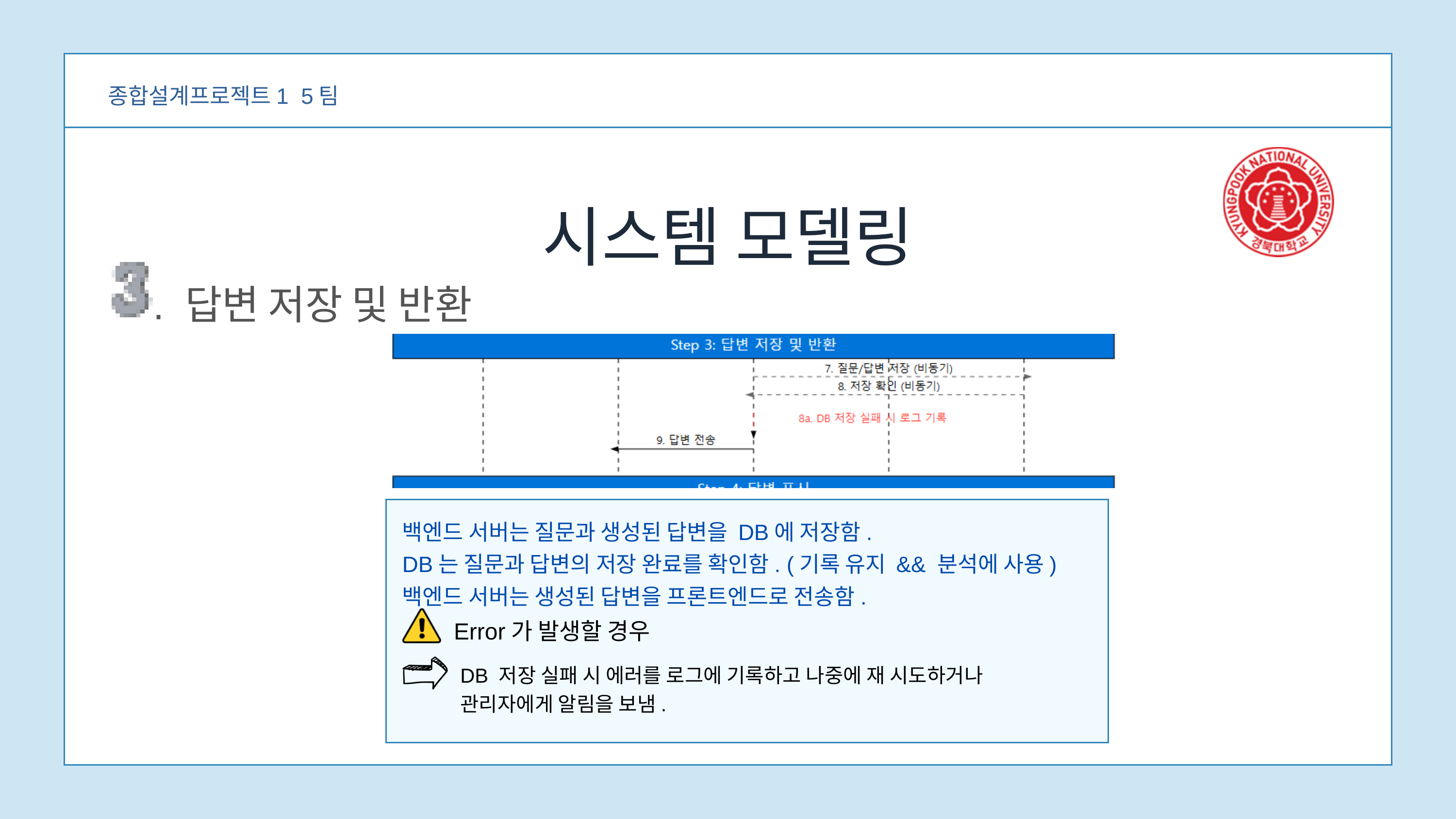

종합설계프로젝트1  5팀

시스템 모델링

. 답변 저장 및 반환

백엔드 서버는 질문과 생성된 답변을 DB에 저장함.
DB는 질문과 답변의 저장 완료를 확인함. (기록 유지 && 분석에 사용)
백엔드 서버는 생성된 답변을 프론트엔드로 전송함.

Error가 발생할 경우

DB 저장 실패 시 에러를 로그에 기록하고 나중에 재 시도하거나
관리자에게 알림을 보냄.